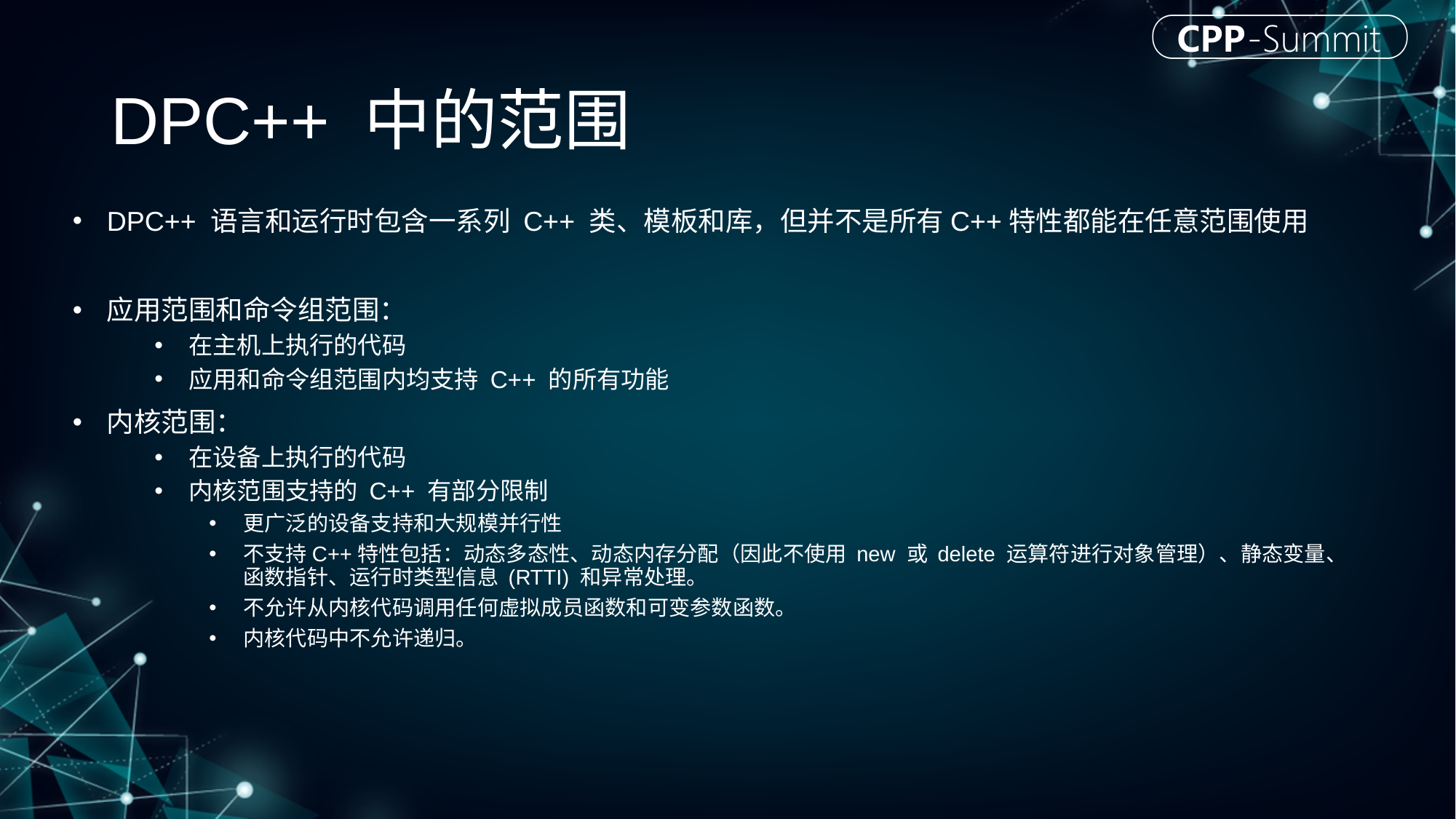

# DPC++ 中的范围
DPC++ 语言和运行时包含一系列 C++ 类、模板和库，但并不是所有C++特性都能在任意范围使用

应用范围和命令组范围：
在主机上执行的代码
应用和命令组范围内均支持 C++ 的所有功能
内核范围：
在设备上执行的代码
内核范围支持的 C++ 有部分限制
更广泛的设备支持和大规模并行性
不支持C++特性包括：动态多态性、动态内存分配（因此不使用 new 或 delete 运算符进行对象管理）、静态变量、函数指针、运行时类型信息 (RTTI) 和异常处理。
不允许从内核代码调用任何虚拟成员函数和可变参数函数。
内核代码中不允许递归。